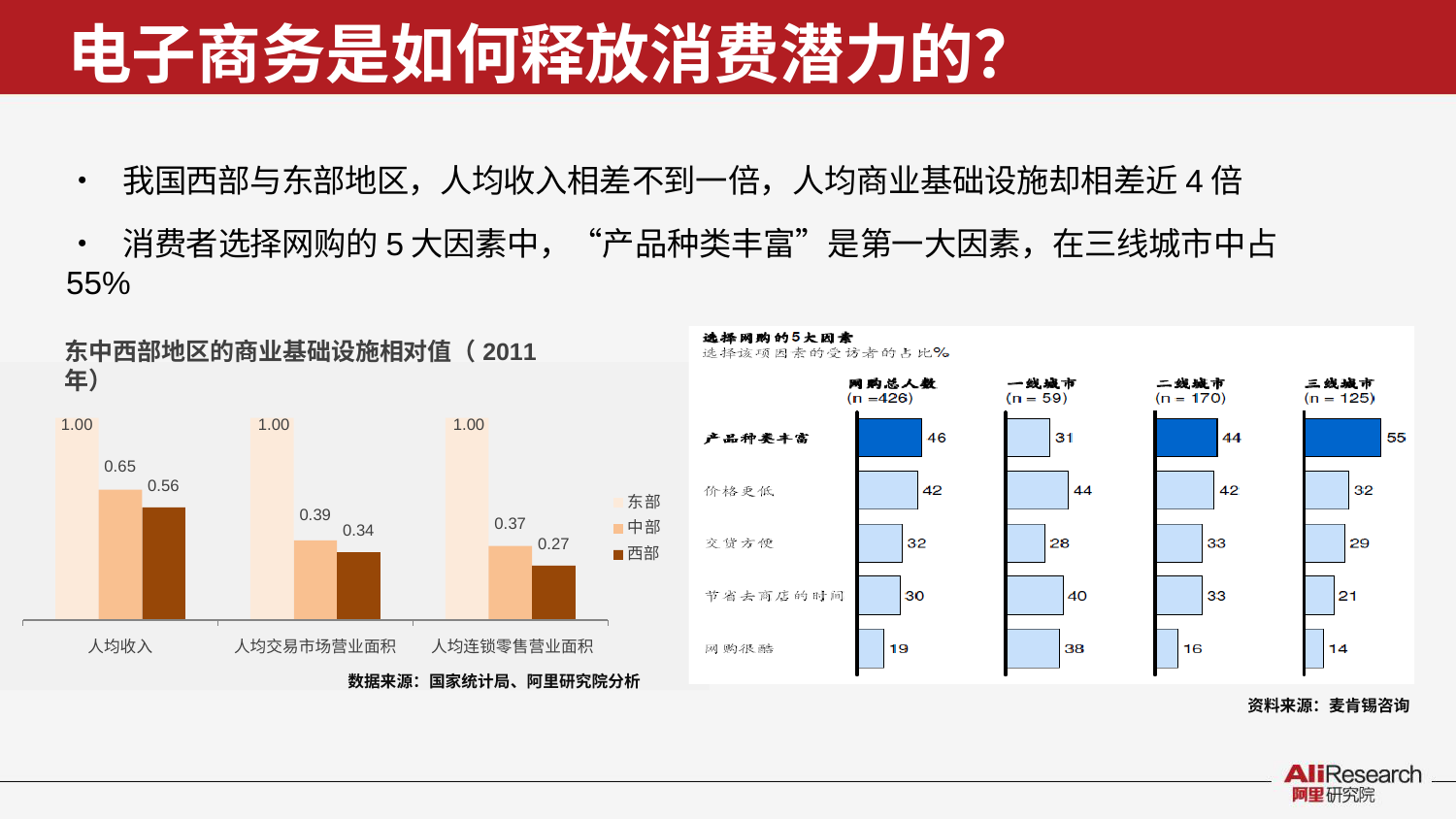

# 电子商务是如何释放消费潜力的？
•	我国西部与东部地区，人均收入相差不到一倍，人均商业基础设施却相差近4倍
•	消费者选择网购的5大因素中，“产品种类丰富”是第一大因素，在三线城市中占55%

东中西部地区的商业基础设施相对值（2011年）
1.00	1.00	1.00

0.65
0.56
东部 中部 西部

0.39
0.34
0.37

0.27

人均收入
人均交易市场营业面积	人均连锁零售营业面积

数据来源：国家统计局、阿里研究院分析
资料来源：麦肯锡咨询